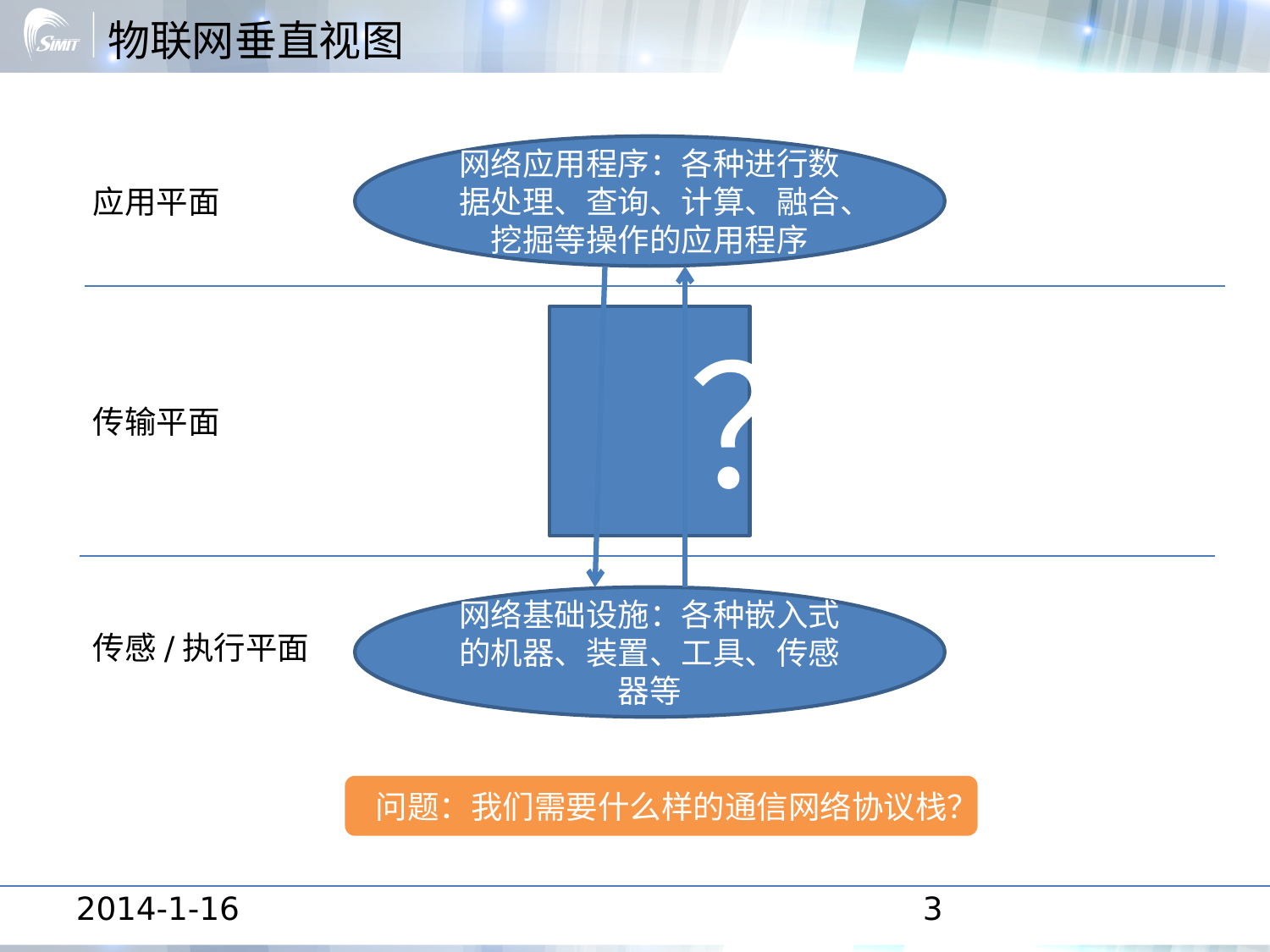

# 物联网垂直视图
网络应用程序：各种进行数据处理、查询、计算、融合、挖掘等操作的应用程序
应用平面
 ？
传输平面
网络基础设施：各种嵌入式的机器、装置、工具、传感器等
传感/执行平面
问题：我们需要什么样的通信网络协议栈？
2014-1-16
3